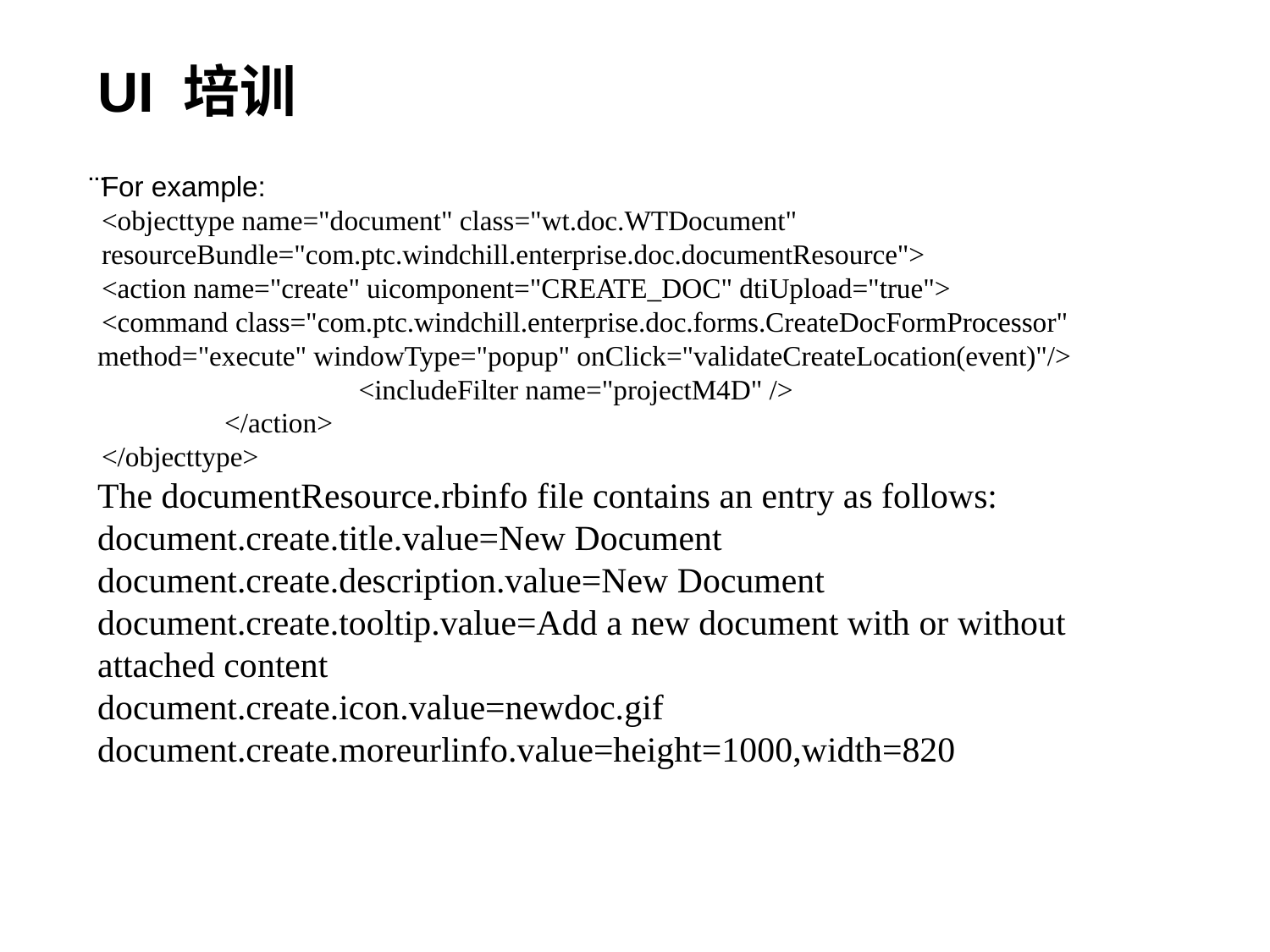

# UI 培训
…

For example:
<objecttype name="document" class="wt.doc.WTDocument"
resourceBundle="com.ptc.windchill.enterprise.doc.documentResource">
<action name="create" uicomponent="CREATE_DOC" dtiUpload="true">
<command class="com.ptc.windchill.enterprise.doc.forms.CreateDocFormProcessor" method="execute" windowType="popup" onClick="validateCreateLocation(event)"/>
        		 <includeFilter name="projectM4D" />
      	</action>
</objecttype>
The documentResource.rbinfo file contains an entry as follows:
document.create.title.value=New Document
document.create.description.value=New Document
document.create.tooltip.value=Add a new document with or without attached content
document.create.icon.value=newdoc.gif
document.create.moreurlinfo.value=height=1000,width=820